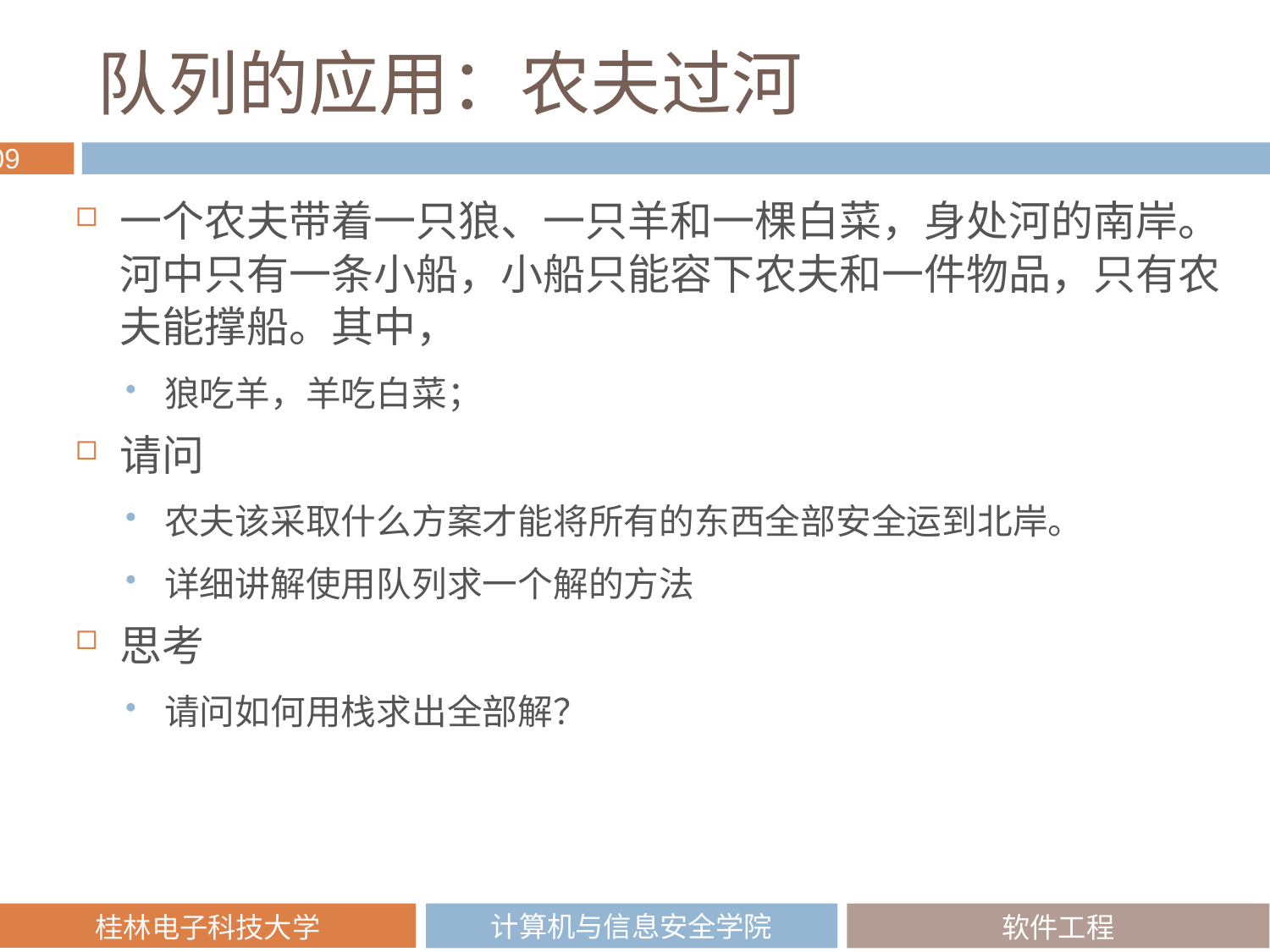

# 队列的应用：农夫过河
一个农夫带着一只狼、一只羊和一棵白菜，身处河的南岸。河中只有一条小船，小船只能容下农夫和一件物品，只有农夫能撑船。其中，
狼吃羊，羊吃白菜；
请问
农夫该采取什么方案才能将所有的东西全部安全运到北岸。
详细讲解使用队列求一个解的方法
思考
请问如何用栈求出全部解？